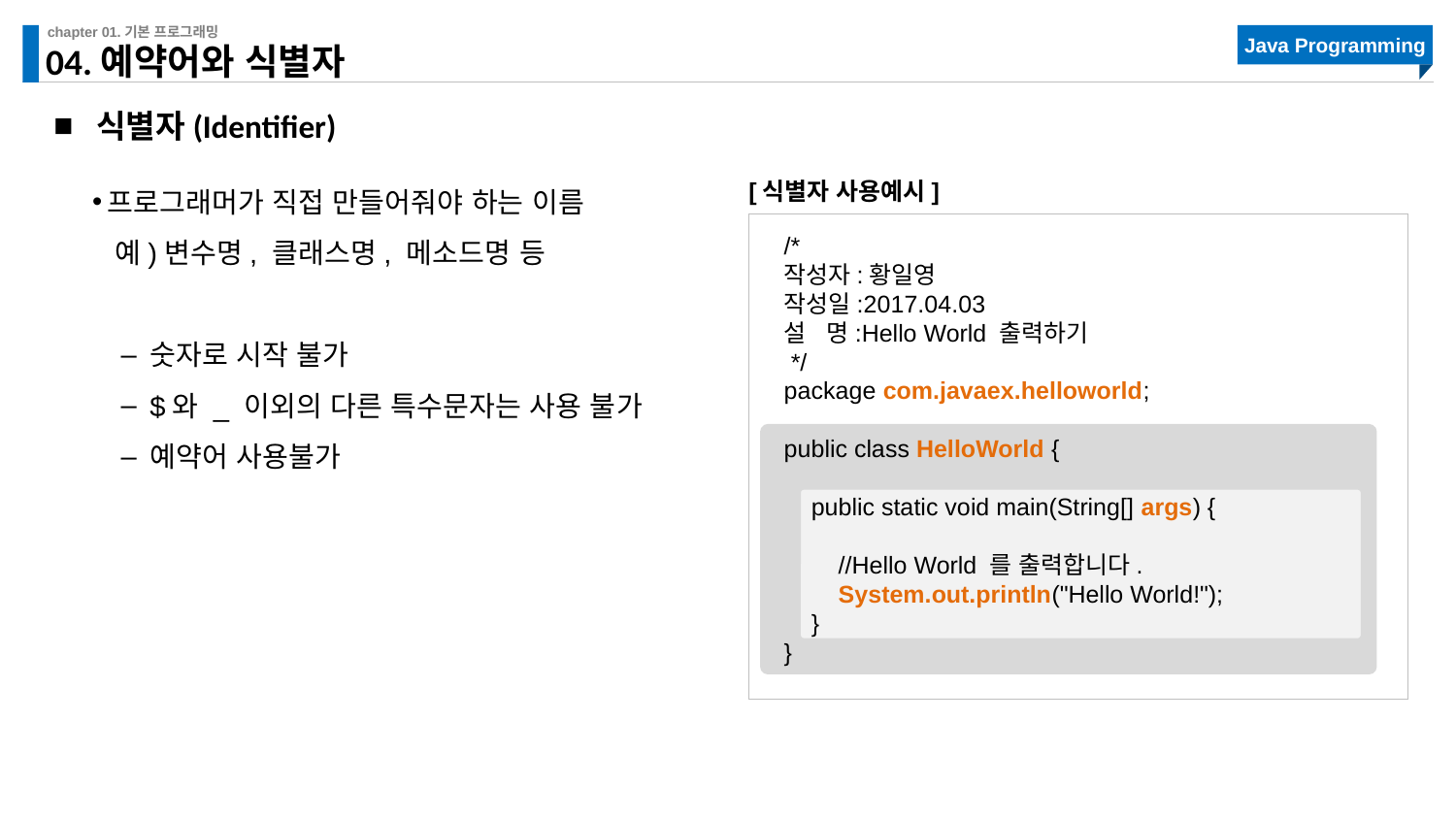

# 04.예약어와 식별자
식별자(Identifier)
프로그래머가 직접 만들어줘야 하는 이름
  예)변수명, 클래스명, 메소드명 등

숫자로 시작 불가
$와 _ 이외의 다른 특수문자는 사용 불가
예약어 사용불가

[식별자 사용예시]

/*
작성자:황일영
작성일:2017.04.03
설   명:Hello World 출력하기
 */
package com.javaex.helloworld;

public class HelloWorld {

    public static void main(String[] args) {

        //Hello World 를 출력합니다.
        System.out.println("Hello World!");
    }
}